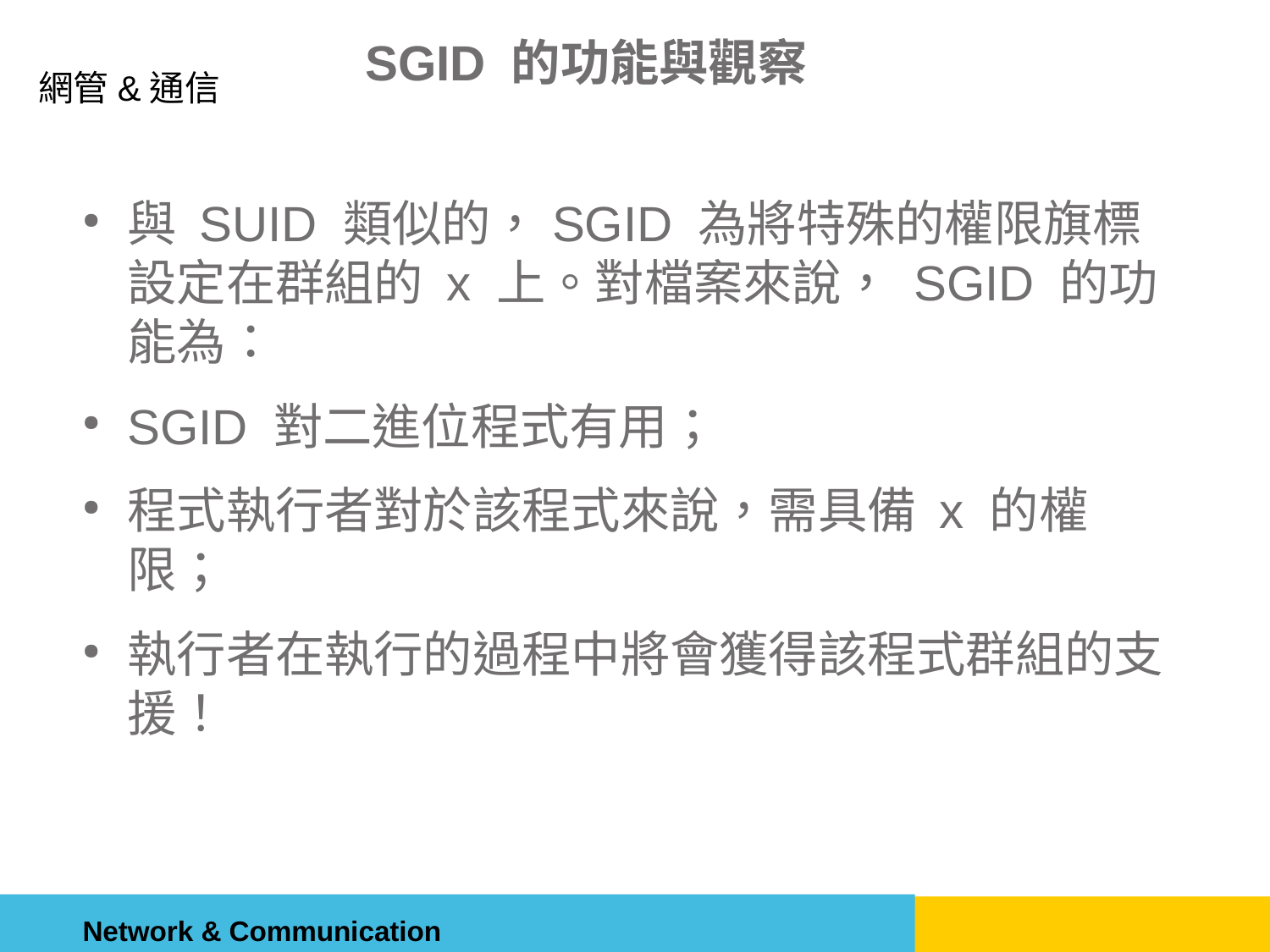

SGID 的功能與觀察
與 SUID 類似的，SGID 為將特殊的權限旗標設定在群組的 x 上。對檔案來說， SGID 的功能為：
SGID 對二進位程式有用；
程式執行者對於該程式來說，需具備 x 的權限；
執行者在執行的過程中將會獲得該程式群組的支援！